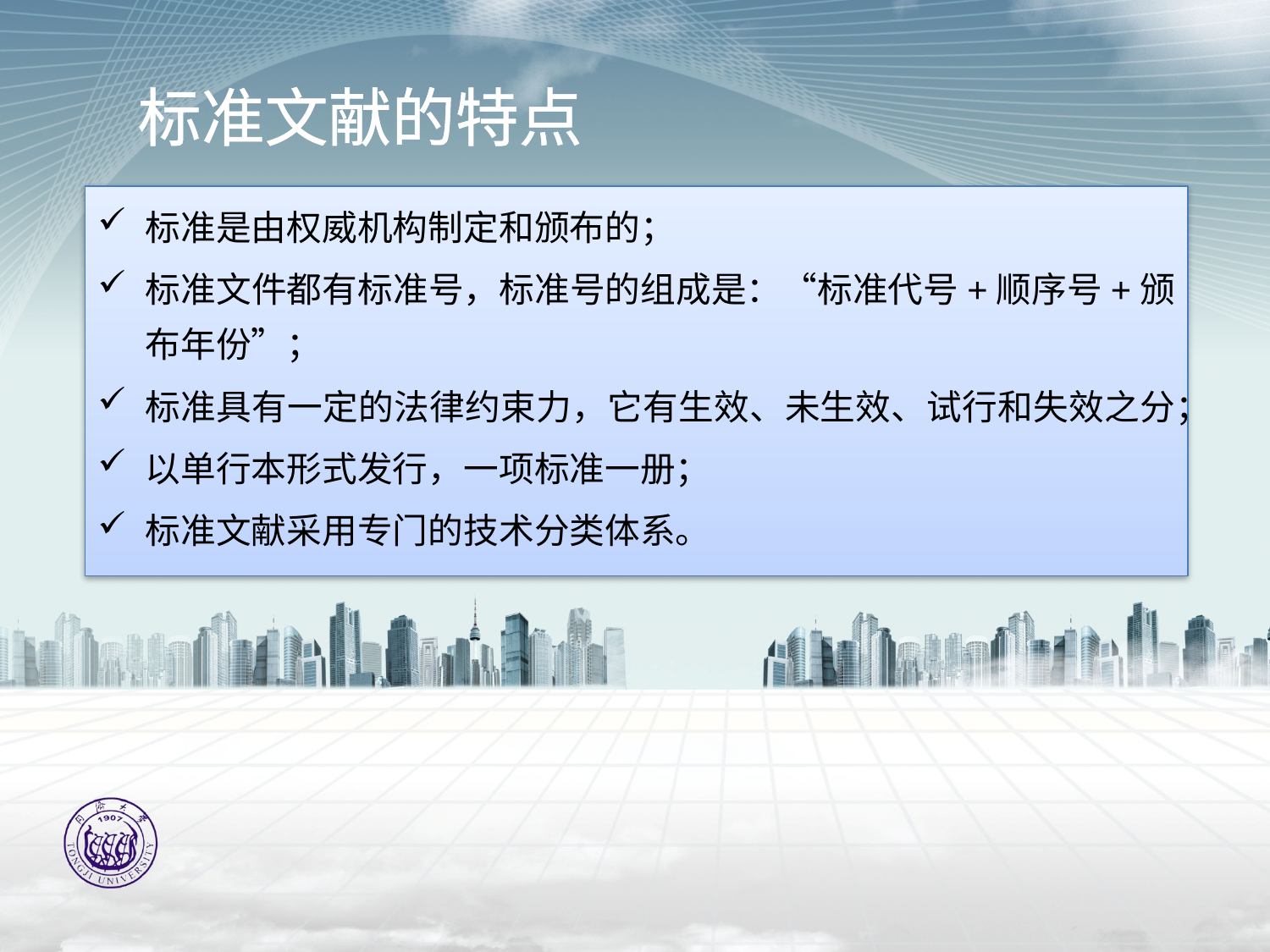

# 标准文献的特点
标准是由权威机构制定和颁布的；
标准文件都有标准号，标准号的组成是：“标准代号+顺序号+颁布年份”；
标准具有一定的法律约束力，它有生效、未生效、试行和失效之分；
以单行本形式发行，一项标准一册；
标准文献采用专门的技术分类体系。